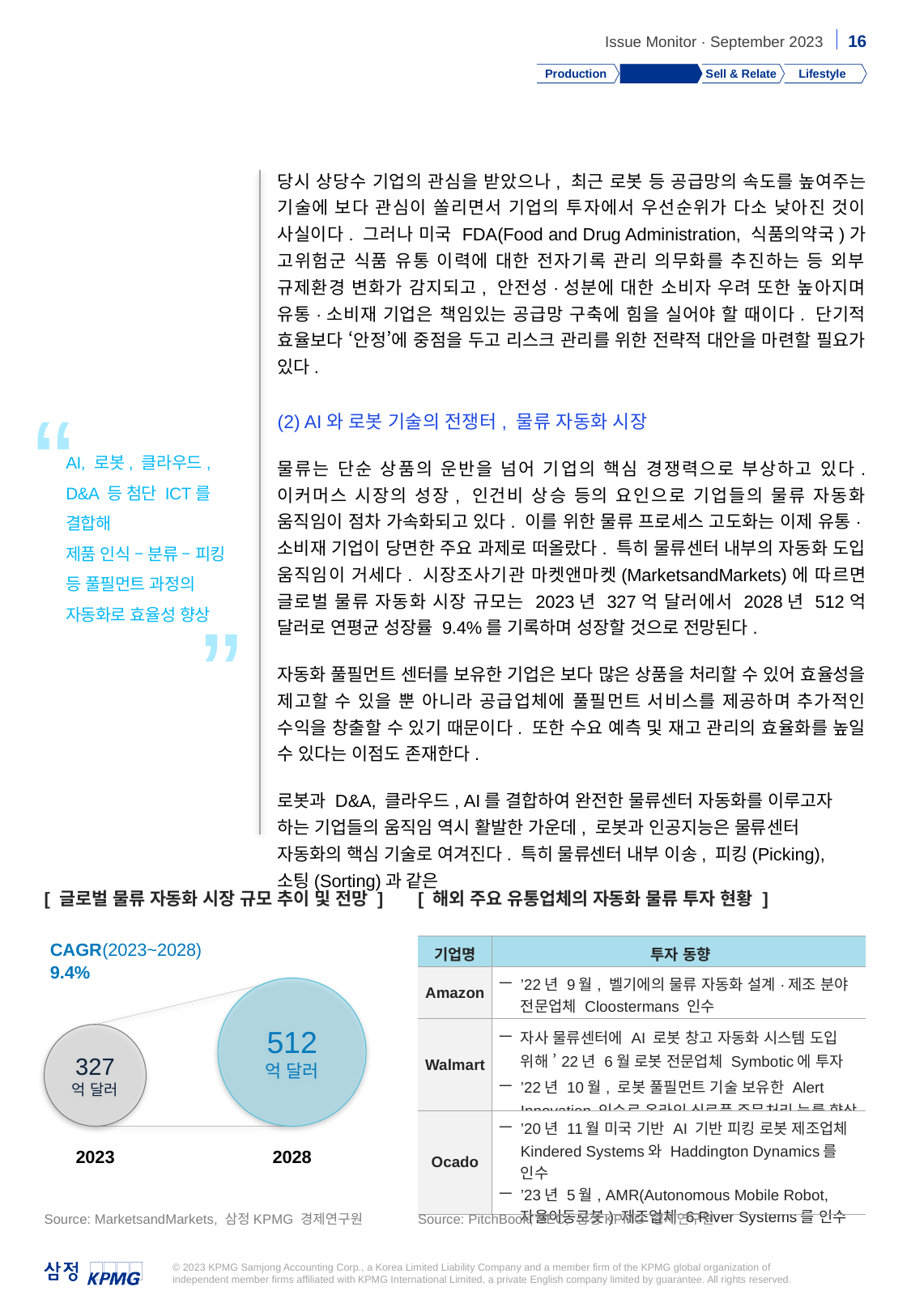

Production

Supply Chain
Sell & Relate
Lifestyle
당시 상당수 기업의 관심을 받았으나, 최근 로봇 등 공급망의 속도를 높여주는 기술에 보다 관심이 쏠리면서 기업의 투자에서 우선순위가 다소 낮아진 것이 사실이다. 그러나 미국 FDA(Food and Drug Administration, 식품의약국)가 고위험군 식품 유통 이력에 대한 전자기록 관리 의무화를 추진하는 등 외부 규제환경 변화가 감지되고, 안전성·성분에 대한 소비자 우려 또한 높아지며 유통·소비재 기업은 책임있는 공급망 구축에 힘을 실어야 할 때이다. 단기적 효율보다 ‘안정’에 중점을 두고 리스크 관리를 위한 전략적 대안을 마련할 필요가 있다.
(2) AI와 로봇 기술의 전쟁터, 물류 자동화 시장
물류는 단순 상품의 운반을 넘어 기업의 핵심 경쟁력으로 부상하고 있다. 이커머스 시장의 성장, 인건비 상승 등의 요인으로 기업들의 물류 자동화 움직임이 점차 가속화되고 있다. 이를 위한 물류 프로세스 고도화는 이제 유통·소비재 기업이 당면한 주요 과제로 떠올랐다. 특히 물류센터 내부의 자동화 도입 움직임이 거세다. 시장조사기관 마켓앤마켓(MarketsandMarkets)에 따르면 글로벌 물류 자동화 시장 규모는 2023년 327억 달러에서 2028년 512억 달러로 연평균 성장률 9.4%를 기록하며 성장할 것으로 전망된다.
자동화 풀필먼트 센터를 보유한 기업은 보다 많은 상품을 처리할 수 있어 효율성을 제고할 수 있을 뿐 아니라 공급업체에 풀필먼트 서비스를 제공하며 추가적인 수익을 창출할 수 있기 때문이다. 또한 수요 예측 및 재고 관리의 효율화를 높일 수 있다는 이점도 존재한다.
로봇과 D&A, 클라우드, AI를 결합하여 완전한 물류센터 자동화를 이루고자 하는 기업들의 움직임 역시 활발한 가운데, 로봇과 인공지능은 물류센터 자동화의 핵심 기술로 여겨진다. 특히 물류센터 내부 이송, 피킹(Picking), 소팅(Sorting)과 같은
“
AI, 로봇, 클라우드, D&A 등 첨단 ICT를 결합해
제품 인식 – 분류 – 피킹 등 풀필먼트 과정의 자동화로 효율성 향상
”
[ 글로벌 물류 자동화 시장 규모 추이 및 전망 ]
[ 해외 주요 유통업체의 자동화 물류 투자 현황 ]
CAGR(2023~2028)
9.4%
| 기업명 | 투자 동향 |
| --- | --- |
| Amazon | ’22년 9월, 벨기에의 물류 자동화 설계·제조 분야 전문업체 Cloostermans 인수 |
| Walmart | 자사 물류센터에 AI 로봇 창고 자동화 시스템 도입 위해 ’22년 6월 로봇 전문업체 Symbotic에 투자 ’22년 10월, 로봇 풀필먼트 기술 보유한 Alert Innovation 인수로 온라인 식료품 주문처리 능률 향상 |
| Ocado | ’20년 11월 미국 기반 AI 기반 피킹 로봇 제조업체 Kindered Systems와 Haddington Dynamics를 인수 ’23년 5월, AMR(Autonomous Mobile Robot, 자율이동로봇) 제조업체 6 River Systems를 인수 |
512
억 달러
327
억 달러
2023
2028
Source: MarketsandMarkets, 삼정KPMG 경제연구원
Source: PitchBook, SEC, 삼정KPMG 경제연구원